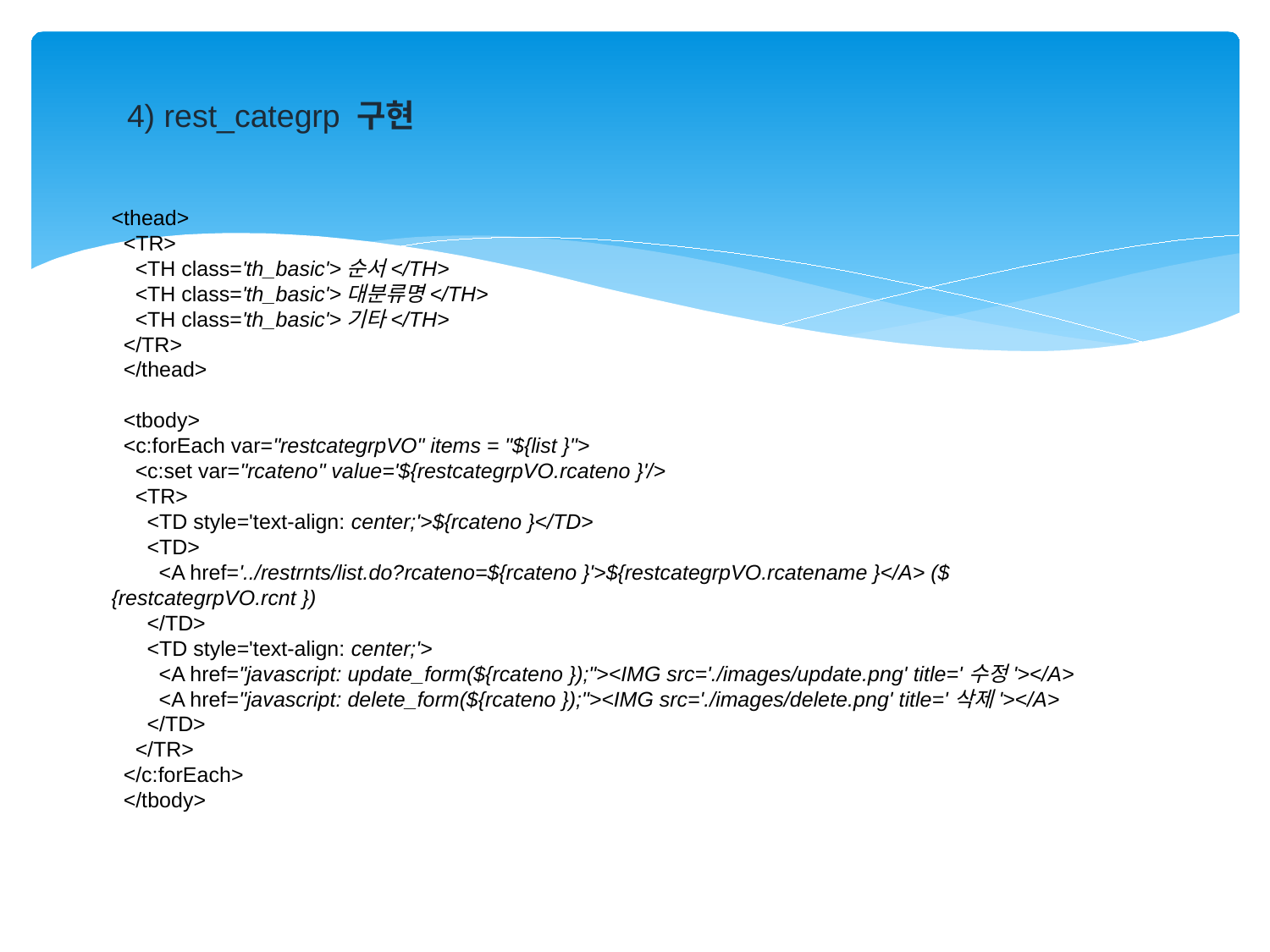

4) rest_categrp 구현
<thead>
  <TR>
    <TH class='th_basic'>순서</TH>
    <TH class='th_basic'>대분류명</TH>
    <TH class='th_basic'>기타</TH>
  </TR>
  </thead>

  <tbody>
  <c:forEach var="restcategrpVO" items = "${list }">
    <c:set var="rcateno" value='${restcategrpVO.rcateno }'/>
    <TR>
      <TD style='text-align: center;'>${rcateno }</TD>
      <TD>
        <A href='../restrnts/list.do?rcateno=${rcateno }'>${restcategrpVO.rcatename }</A> (${restcategrpVO.rcnt })
      </TD>
      <TD style='text-align: center;'>
        <A href="javascript: update_form(${rcateno });"><IMG src='./images/update.png' title='수정'></A>
        <A href="javascript: delete_form(${rcateno });"><IMG src='./images/delete.png' title='삭제'></A>
      </TD>
    </TR>
  </c:forEach>
  </tbody>